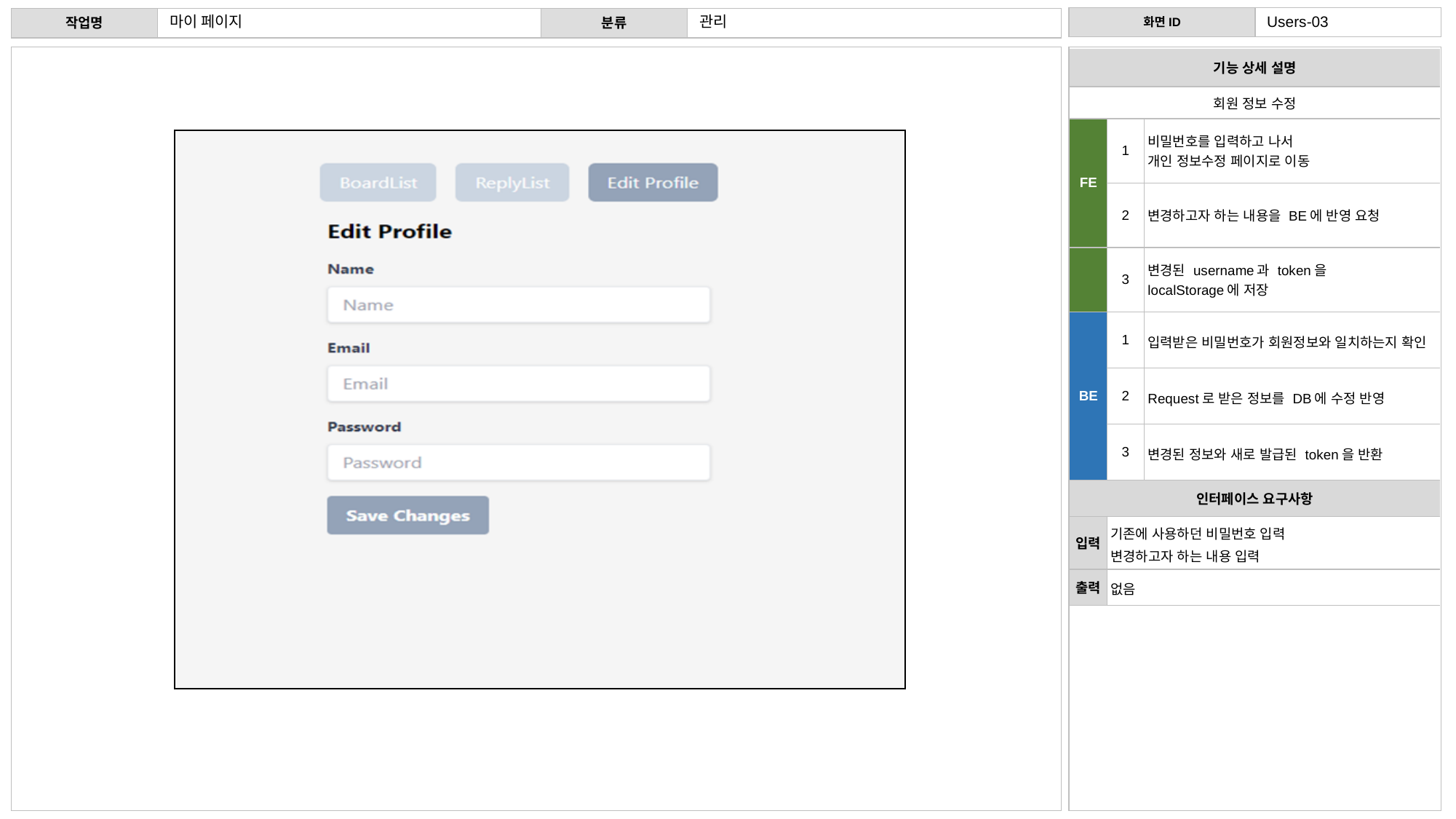

마이 페이지
관리
Users-03
| 기능 상세 설명 | 기능 상세 설명 |  |
| --- | --- | --- |
| 회원 정보 수정 | 서비스 이용을 위한 회원 가입 | 서비스 이용을 위한 회원 가입 |
| FE | 1 | 비밀번호를 입력하고 나서 개인 정보수정 페이지로 이동 |
|  | 2 | 변경하고자 하는 내용을 BE에 반영 요청 |
|  | 3 | 변경된 username과 token을 localStorage에 저장 |
| BE | 1 | 입력받은 비밀번호가 회원정보와 일치하는지 확인 |
|  | 2 | Request로 받은 정보를 DB에 수정 반영 |
|  | 3 | 변경된 정보와 새로 발급된 token을 반환 |
| 인터페이스 요구사항 | 인터페이스 요구사항 |  |
| 입력 | 기존에 사용하던 비밀번호 입력 변경하고자 하는 내용 입력 | 이메일(아이디), 이름, 비밀번호, 비밀번호 확인 입력 후 회원 가입 버튼 클릭 |
| 출력 | 없음 | 로그인 페이지 |

마이 페이지
(정보수정)